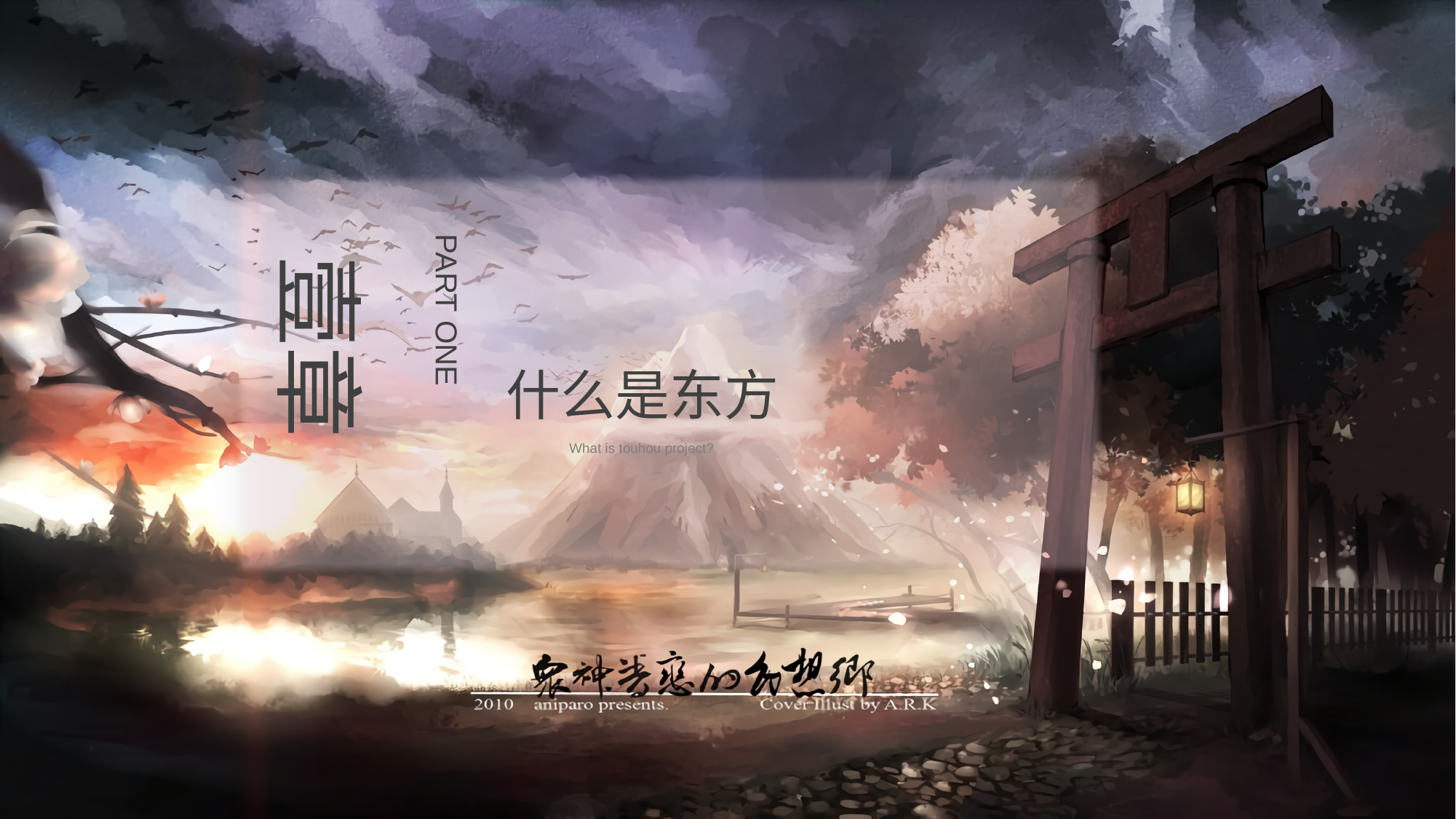

PART ONE
壹章
什么是东方
What is touhou project?